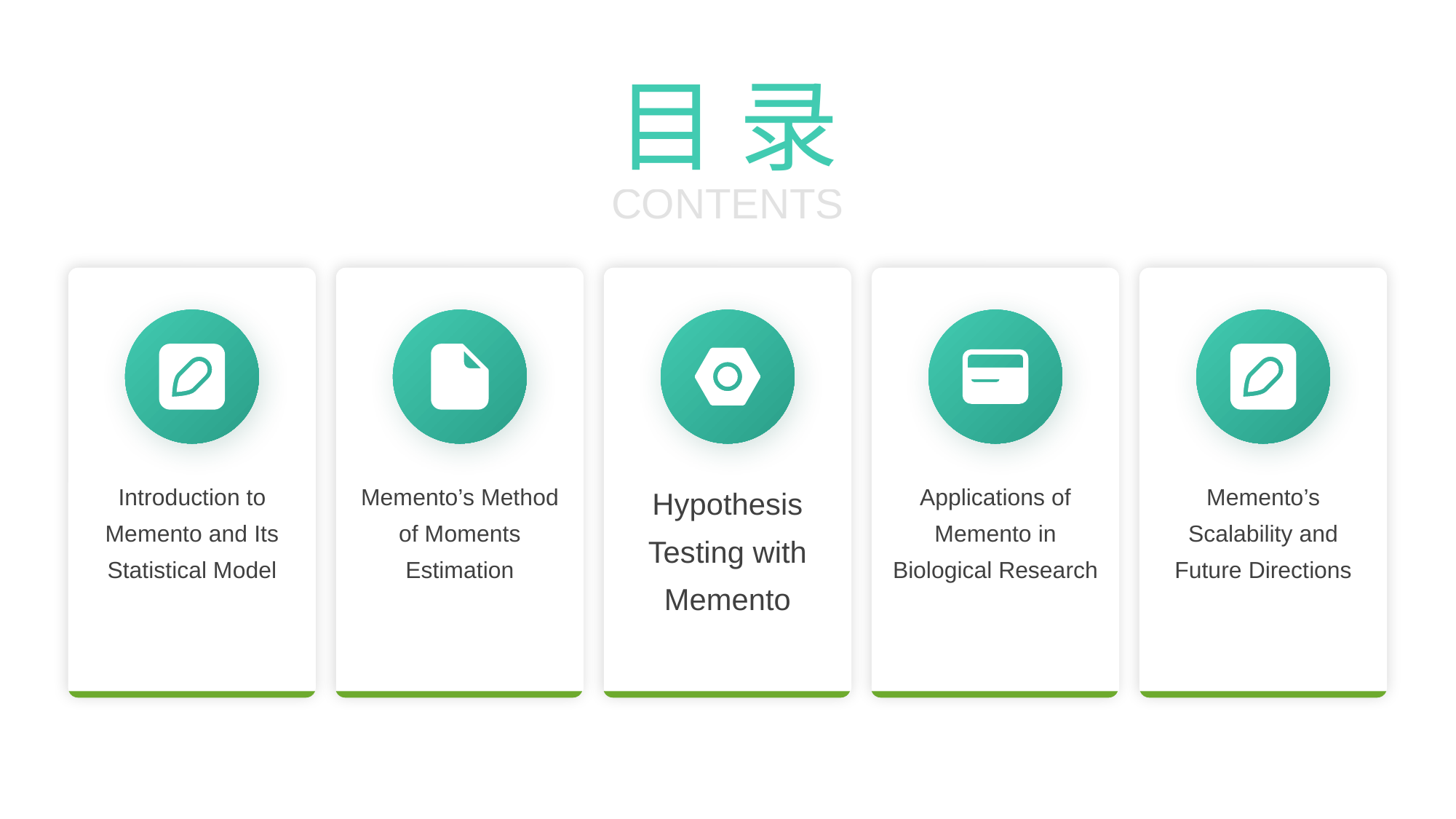

目 录
CONTENTS

Introduction to Memento and Its Statistical Model
Memento’s Method of Moments Estimation
Hypothesis Testing with Memento
Applications of Memento in Biological Research
Memento’s Scalability and Future Directions